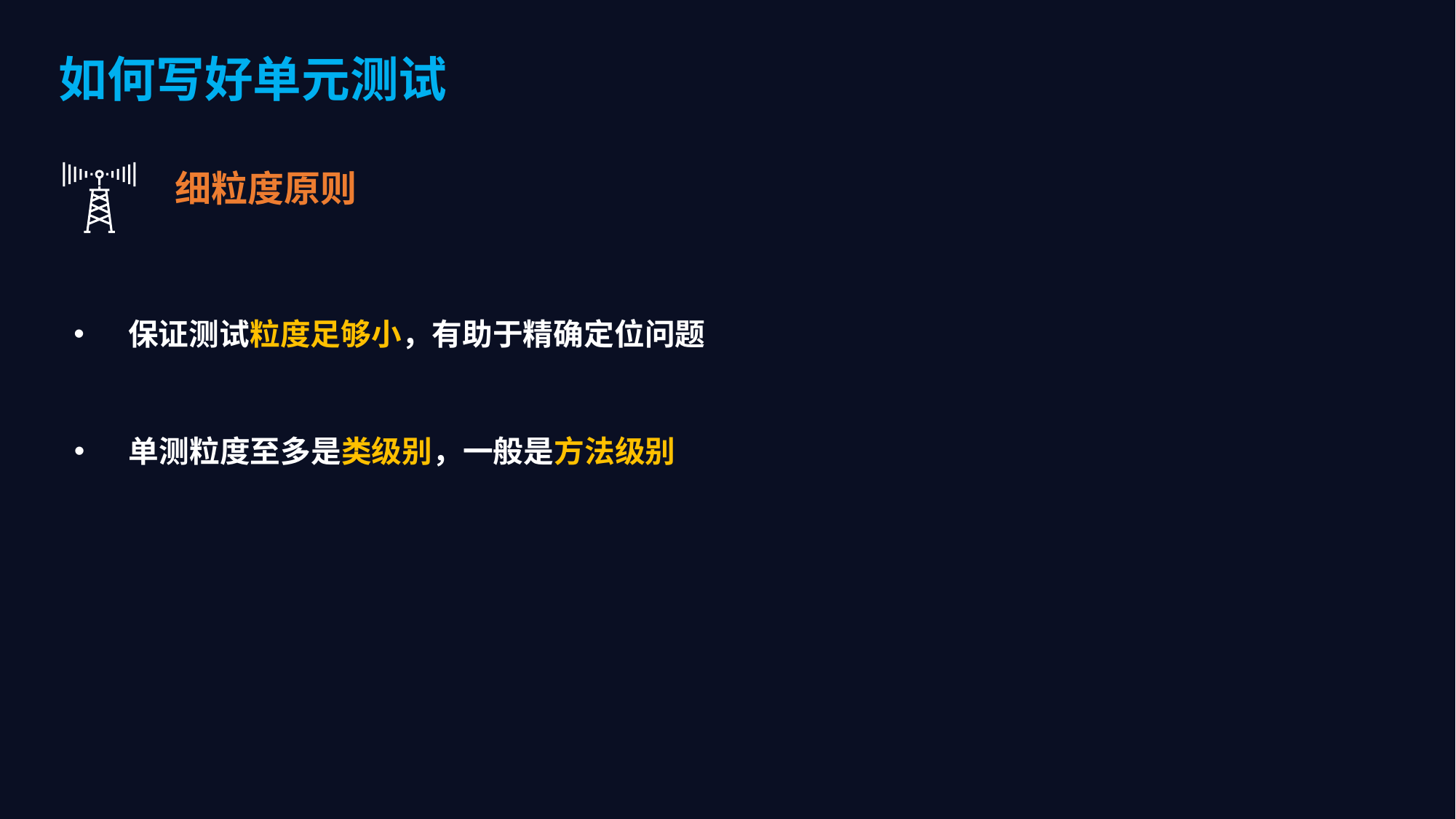

如何写好单元测试
细粒度原则

保证测试粒度足够小，有助于精确定位问题
单测粒度至多是类级别，一般是方法级别